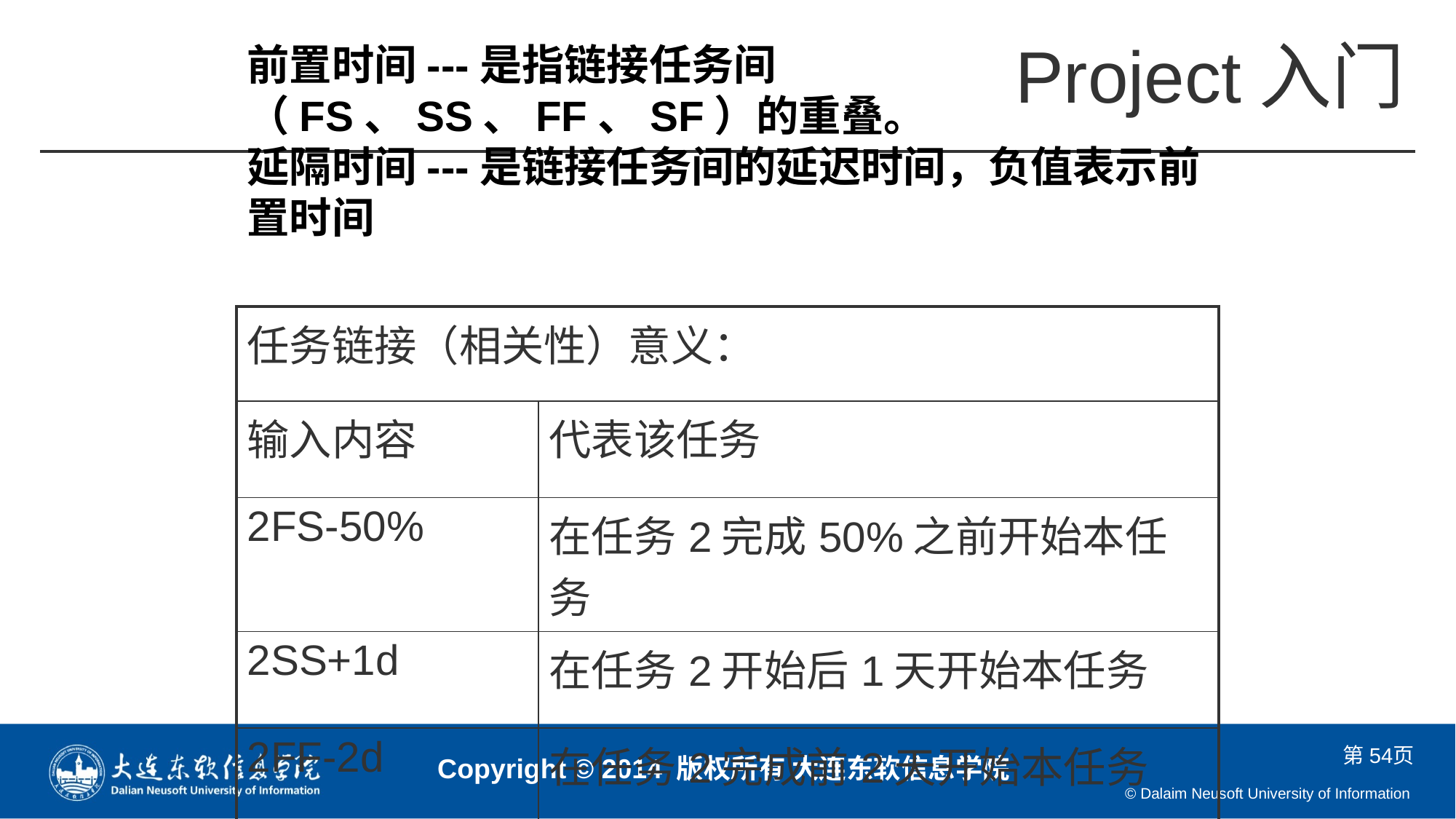

# 前置时间---是指链接任务间（FS、SS、FF、SF）的重叠。 延隔时间---是链接任务间的延迟时间，负值表示前置时间
| 任务链接（相关性）意义： |  |
| --- | --- |
| 输入内容 | 代表该任务 |
| 2FS-50% | 在任务2完成50%之前开始本任务 |
| 2SS+1d | 在任务2开始后1天开始本任务 |
| 2FF-2d | 在任务2完成前2天开始本任务 |